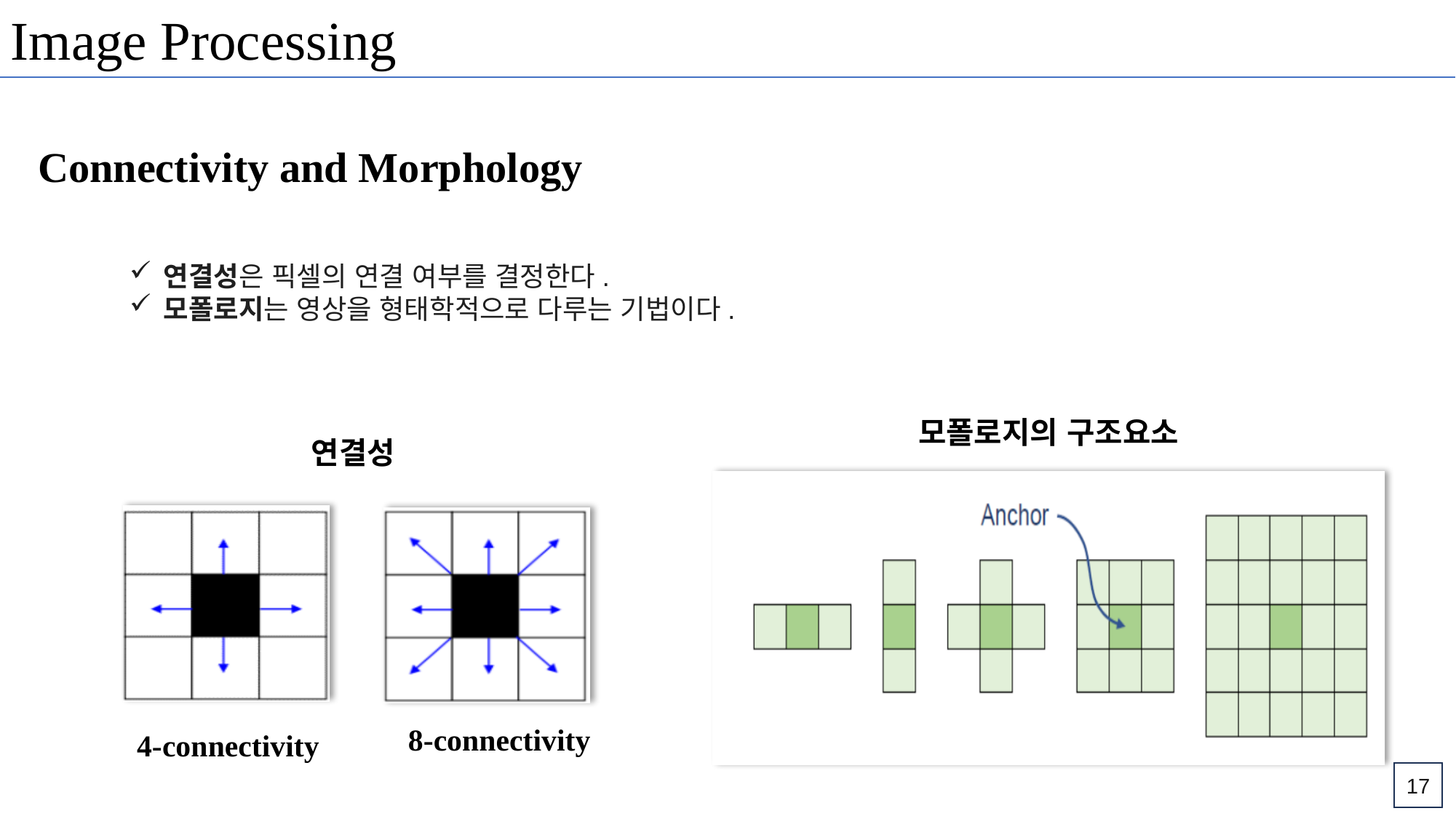

Image Processing
Connectivity and Morphology
연결성은 픽셀의 연결 여부를 결정한다.
모폴로지는 영상을 형태학적으로 다루는 기법이다.
모폴로지의 구조요소
연결성

8-connectivity
4-connectivity
17